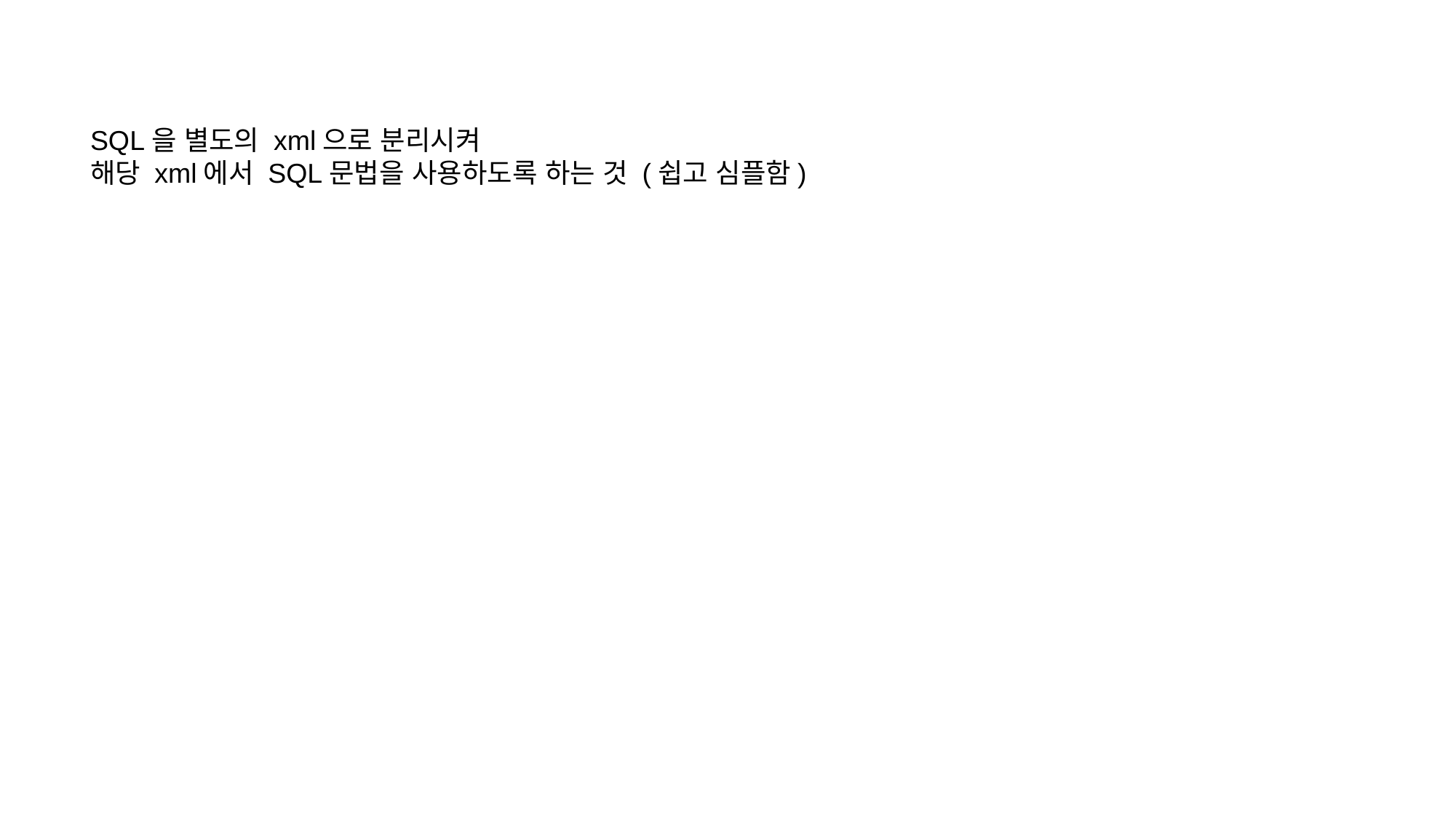

SQL을 별도의 xml으로 분리시켜
해당 xml에서 SQL문법을 사용하도록 하는 것 (쉽고 심플함)